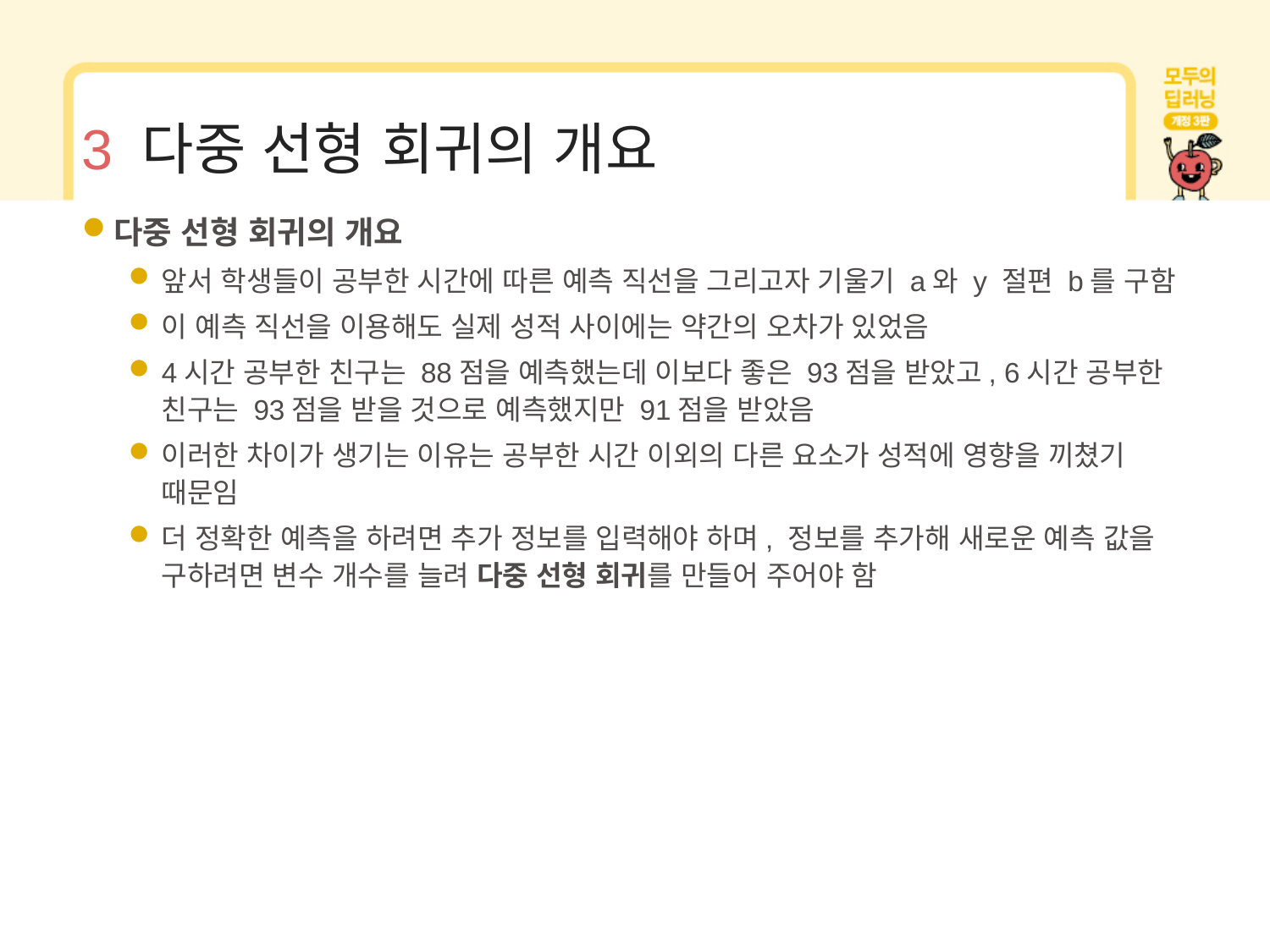

# 3 다중 선형 회귀의 개요
다중 선형 회귀의 개요
앞서 학생들이 공부한 시간에 따른 예측 직선을 그리고자 기울기 a와 y 절편 b를 구함
이 예측 직선을 이용해도 실제 성적 사이에는 약간의 오차가 있었음
4시간 공부한 친구는 88점을 예측했는데 이보다 좋은 93점을 받았고, 6시간 공부한 친구는 93점을 받을 것으로 예측했지만 91점을 받았음
이러한 차이가 생기는 이유는 공부한 시간 이외의 다른 요소가 성적에 영향을 끼쳤기 때문임
더 정확한 예측을 하려면 추가 정보를 입력해야 하며, 정보를 추가해 새로운 예측 값을 구하려면 변수 개수를 늘려 다중 선형 회귀를 만들어 주어야 함